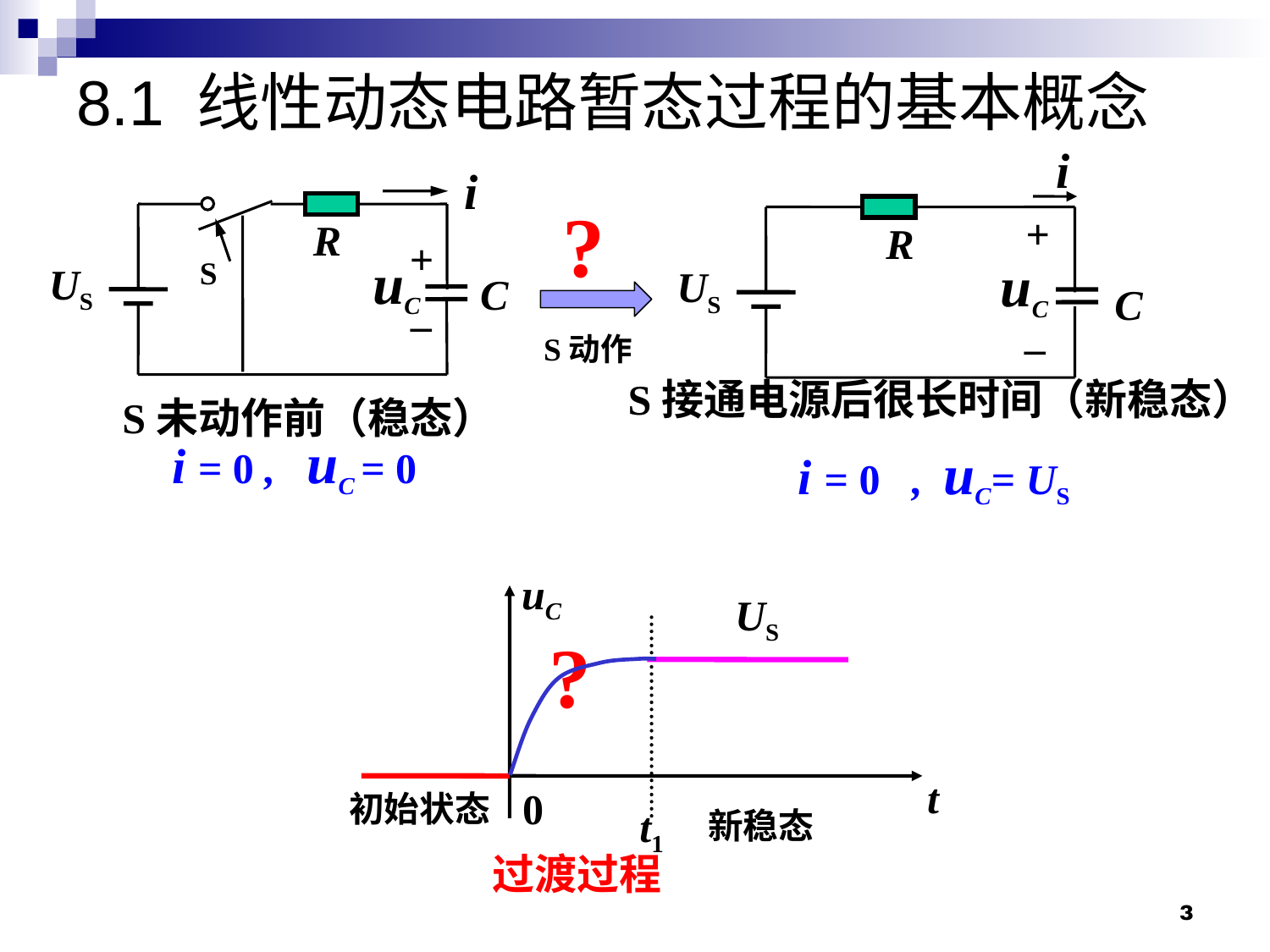

# 8.1 线性动态电路暂态过程的基本概念
i

+
–
uC

R
US
C

i

uC

R

+
S
US
C

–

?

S动作
S未动作前（稳态）
S接通电源后很长时间（新稳态）
i = 0 ,   uC = 0
i = 0   ,  uC= US
uC

t

0
US

?

t1

初始状态
新稳态
过渡过程
3